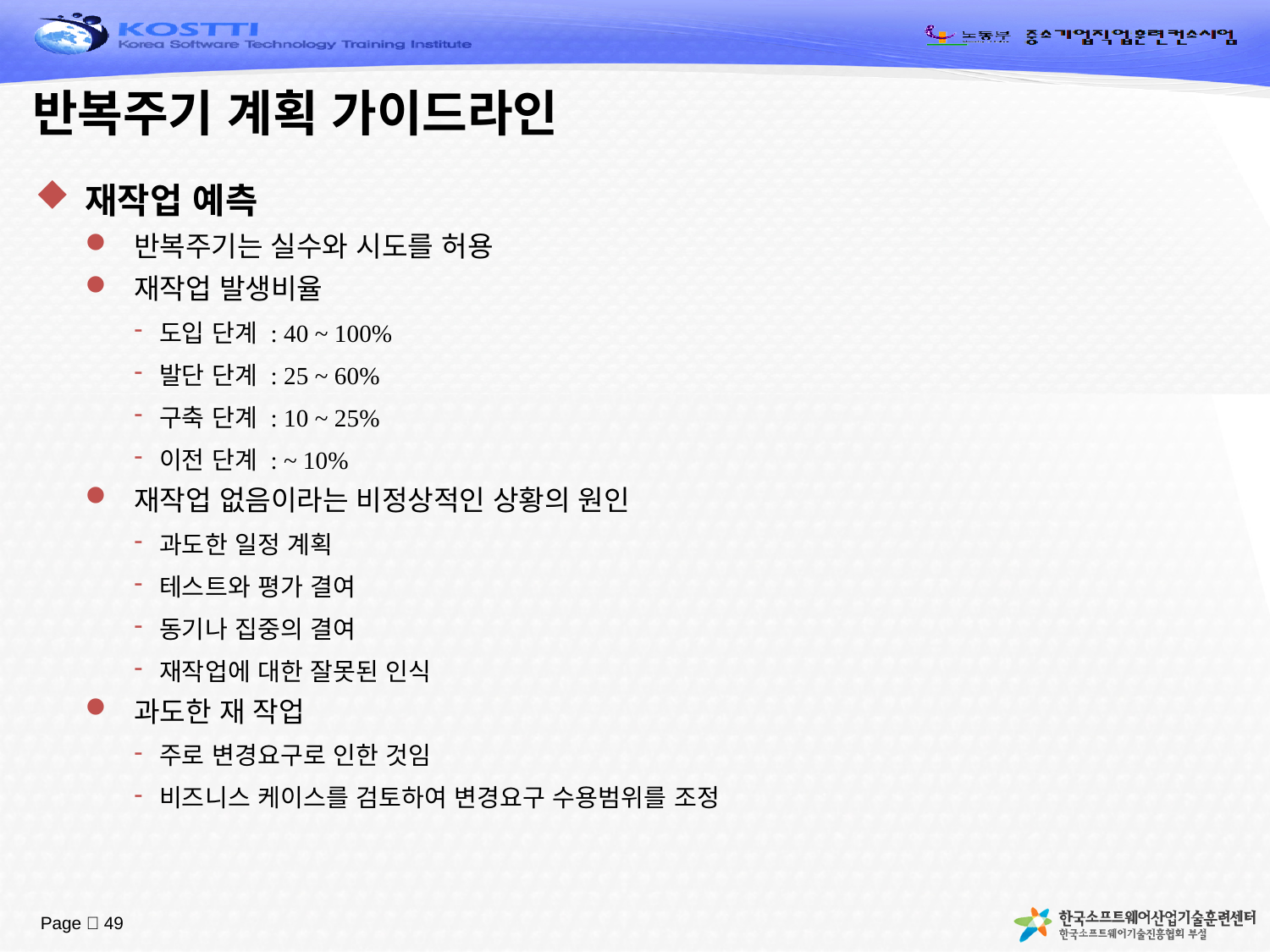

# 반복주기 계획 가이드라인
재작업 예측
반복주기는 실수와 시도를 허용
재작업 발생비율
도입 단계 : 40 ~ 100%
발단 단계 : 25 ~ 60%
구축 단계 : 10 ~ 25%
이전 단계 : ~ 10%
재작업 없음이라는 비정상적인 상황의 원인
과도한 일정 계획
테스트와 평가 결여
동기나 집중의 결여
재작업에 대한 잘못된 인식
과도한 재 작업
주로 변경요구로 인한 것임
비즈니스 케이스를 검토하여 변경요구 수용범위를 조정